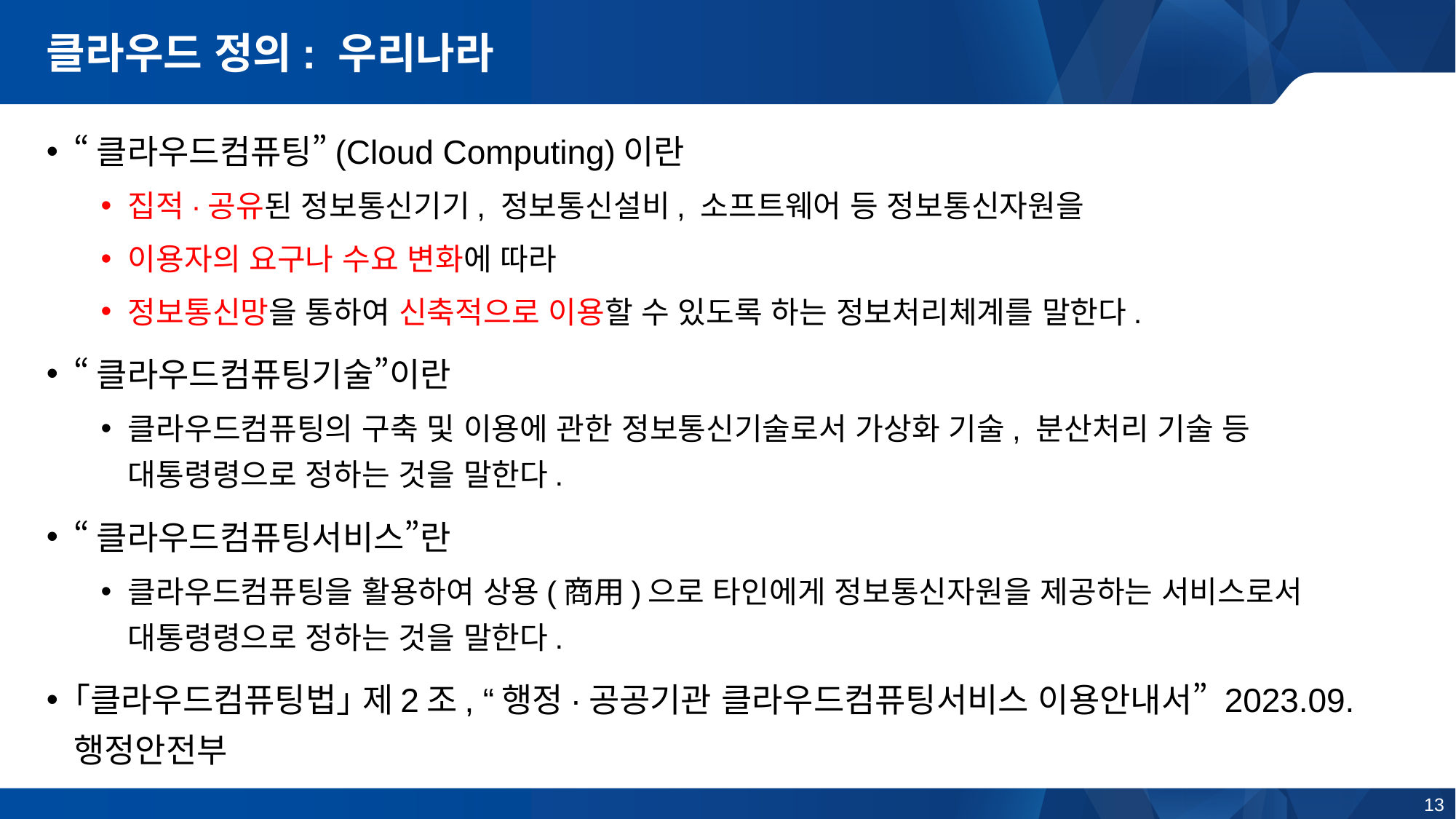

# 클라우드 정의: 우리나라
“클라우드컴퓨팅”(Cloud Computing)이란
집적·공유된 정보통신기기, 정보통신설비, 소프트웨어 등 정보통신자원을
이용자의 요구나 수요 변화에 따라
정보통신망을 통하여 신축적으로 이용할 수 있도록 하는 정보처리체계를 말한다.
“클라우드컴퓨팅기술”이란
클라우드컴퓨팅의 구축 및 이용에 관한 정보통신기술로서 가상화 기술, 분산처리 기술 등 대통령령으로 정하는 것을 말한다.
“클라우드컴퓨팅서비스”란
클라우드컴퓨팅을 활용하여 상용(商用)으로 타인에게 정보통신자원을 제공하는 서비스로서 대통령령으로 정하는 것을 말한다.
｢클라우드컴퓨팅법｣ 제2조, “행정·공공기관 클라우드컴퓨팅서비스 이용안내서” 2023.09. 행정안전부
13